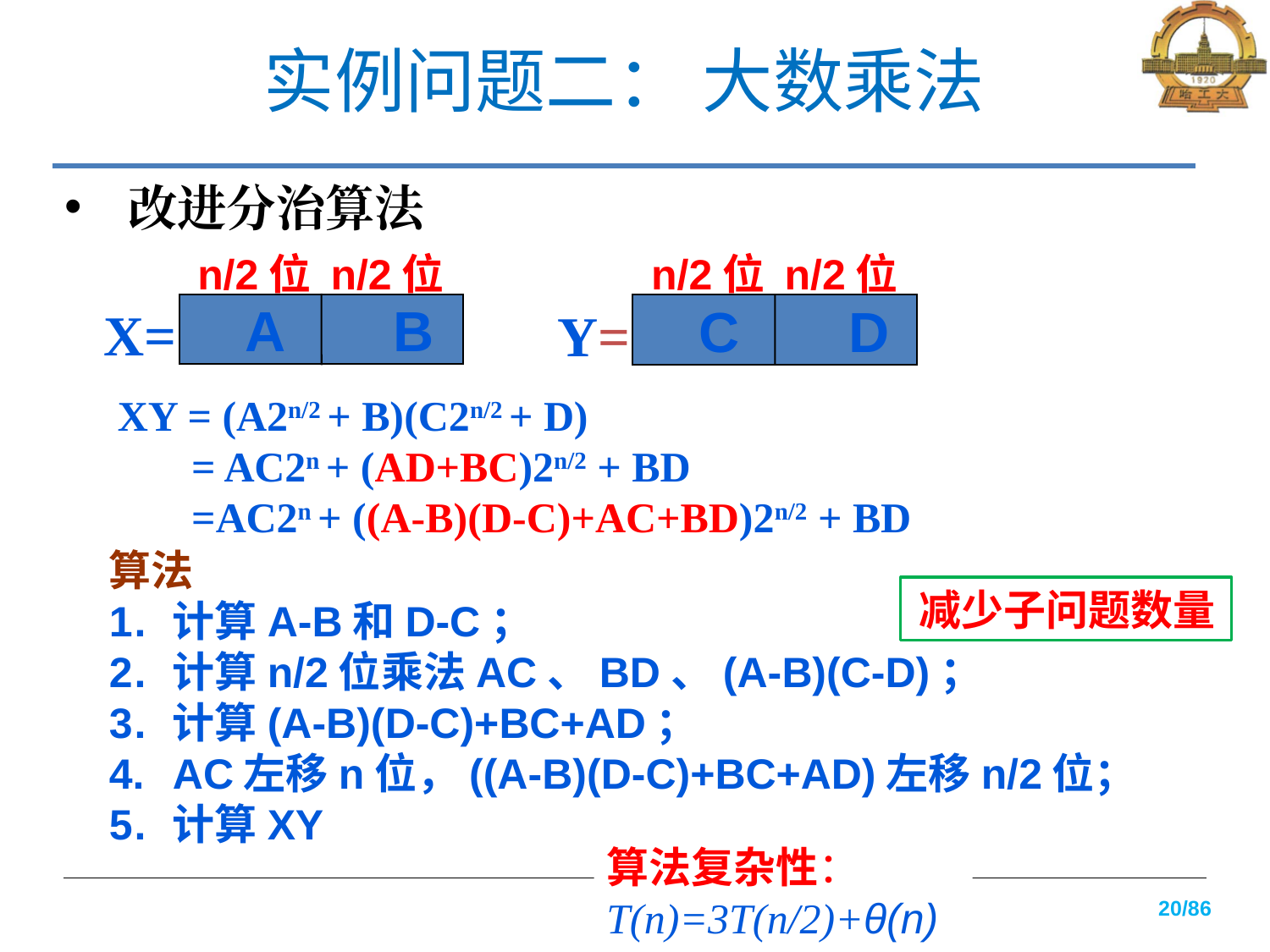

# 实例问题二： 大数乘法
改进分治算法
n/2位
n/2位
n/2位
n/2位
X=
Y=
      A       B

      C       D

XY = (A2n/2 + B)(C2n/2 + D)
       = AC2n + (AD+BC)2n/2 + BD
       =AC2n + ((A-B)(D-C)+AC+BD)2n/2 + BD
算法
计算A-B和D-C；
计算n/2位乘法AC、BD、(A-B)(C-D)；
计算(A-B)(D-C)+BC+AD；
AC左移n位，((A-B)(D-C)+BC+AD)左移n/2位；
计算XY
减少子问题数量
算法复杂性：
T(n)=3T(n/2)+θ(n)